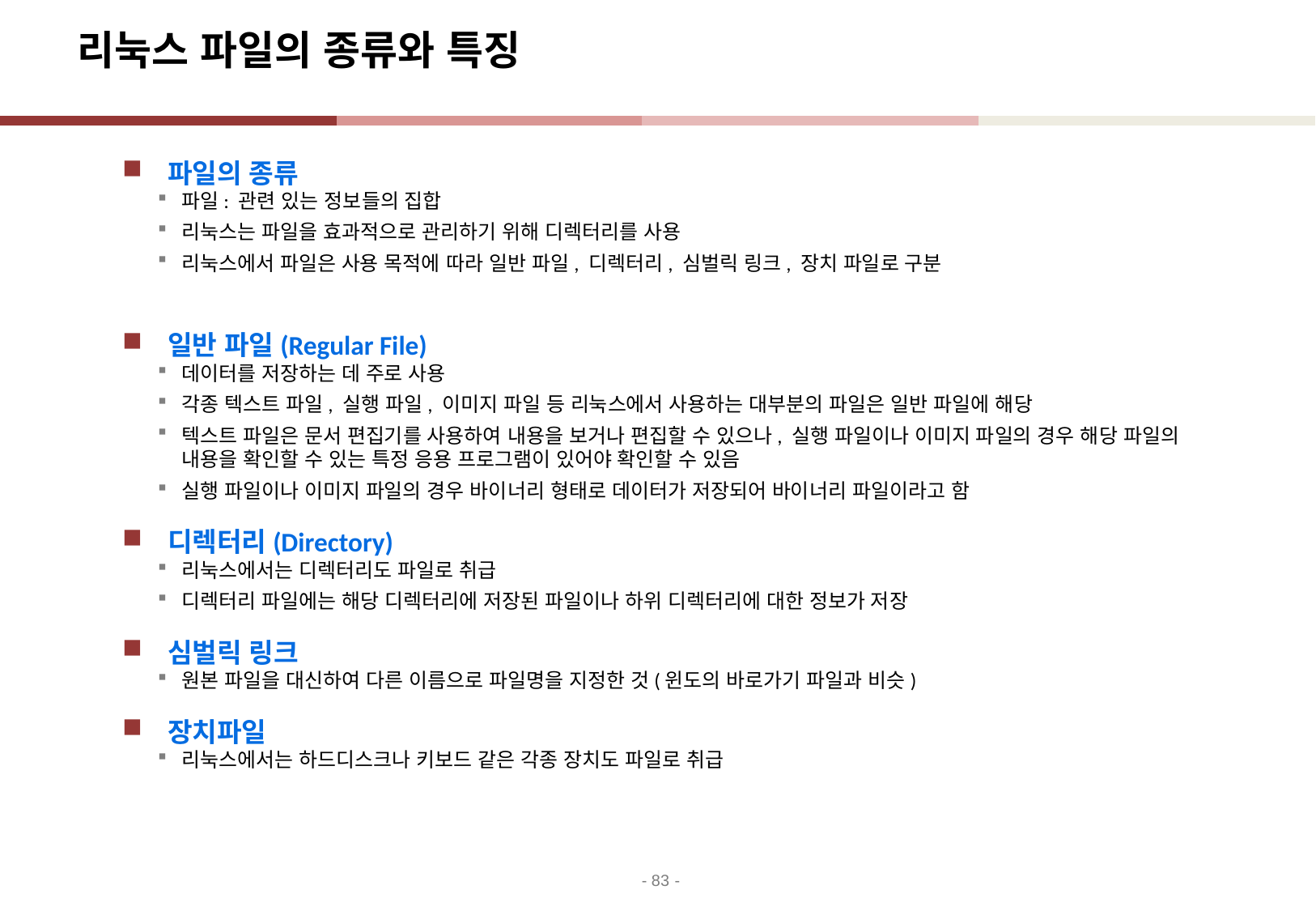

# 리눅스 파일의 종류와 특징
파일의 종류
파일: 관련 있는 정보들의 집합
리눅스는 파일을 효과적으로 관리하기 위해 디렉터리를 사용
리눅스에서 파일은 사용 목적에 따라 일반 파일, 디렉터리, 심벌릭 링크, 장치 파일로 구분

일반 파일(Regular File)
데이터를 저장하는 데 주로 사용
각종 텍스트 파일, 실행 파일, 이미지 파일 등 리눅스에서 사용하는 대부분의 파일은 일반 파일에 해당
텍스트 파일은 문서 편집기를 사용하여 내용을 보거나 편집할 수 있으나, 실행 파일이나 이미지 파일의 경우 해당 파일의 내용을 확인할 수 있는 특정 응용 프로그램이 있어야 확인할 수 있음
실행 파일이나 이미지 파일의 경우 바이너리 형태로 데이터가 저장되어 바이너리 파일이라고 함
디렉터리(Directory)
리눅스에서는 디렉터리도 파일로 취급
디렉터리 파일에는 해당 디렉터리에 저장된 파일이나 하위 디렉터리에 대한 정보가 저장
심벌릭 링크
원본 파일을 대신하여 다른 이름으로 파일명을 지정한 것(윈도의 바로가기 파일과 비슷)
장치파일
리눅스에서는 하드디스크나 키보드 같은 각종 장치도 파일로 취급

- 83 -